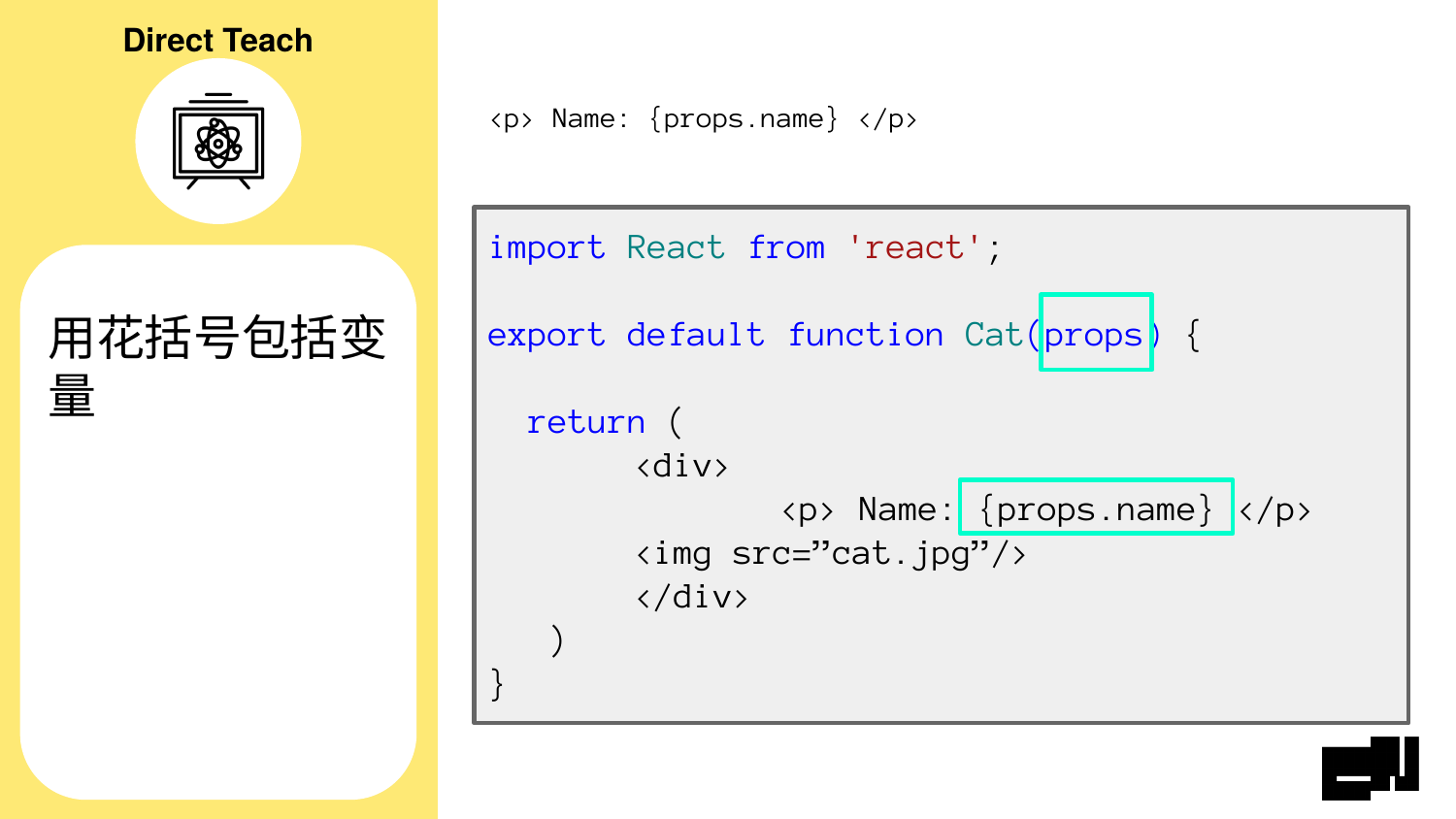

<p> Name: {props.name} </p>
import React from 'react';

export default function Cat(props) {

  return (
	<div>
		<p> Name: {props.name} </p>
      	<img src=”cat.jpg”/>
	</div>
   )
}

用花括号包括变量